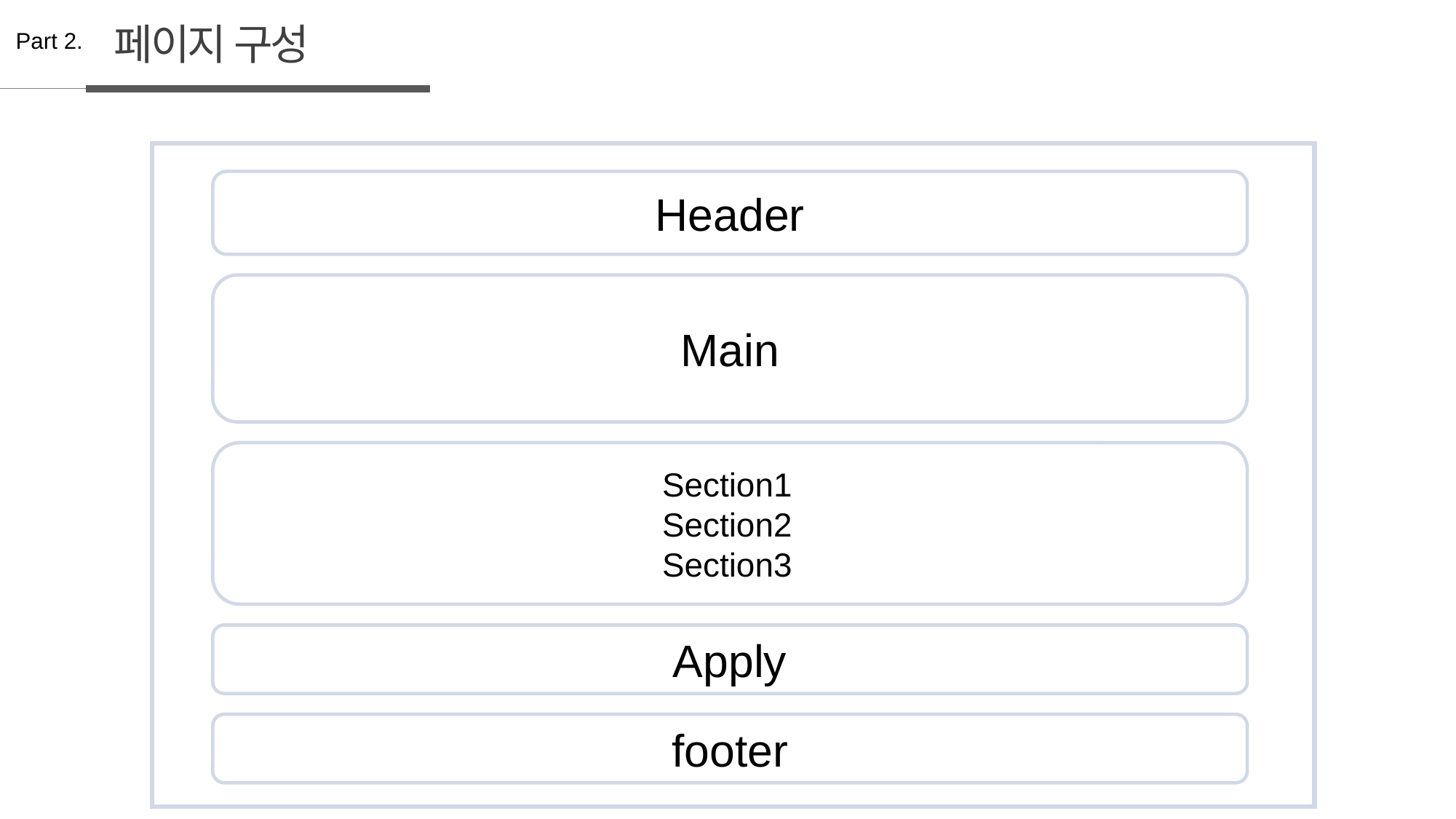

페이지 구성
Part 2.

Header

Main

Section1
Section2
Section3

Apply

footer